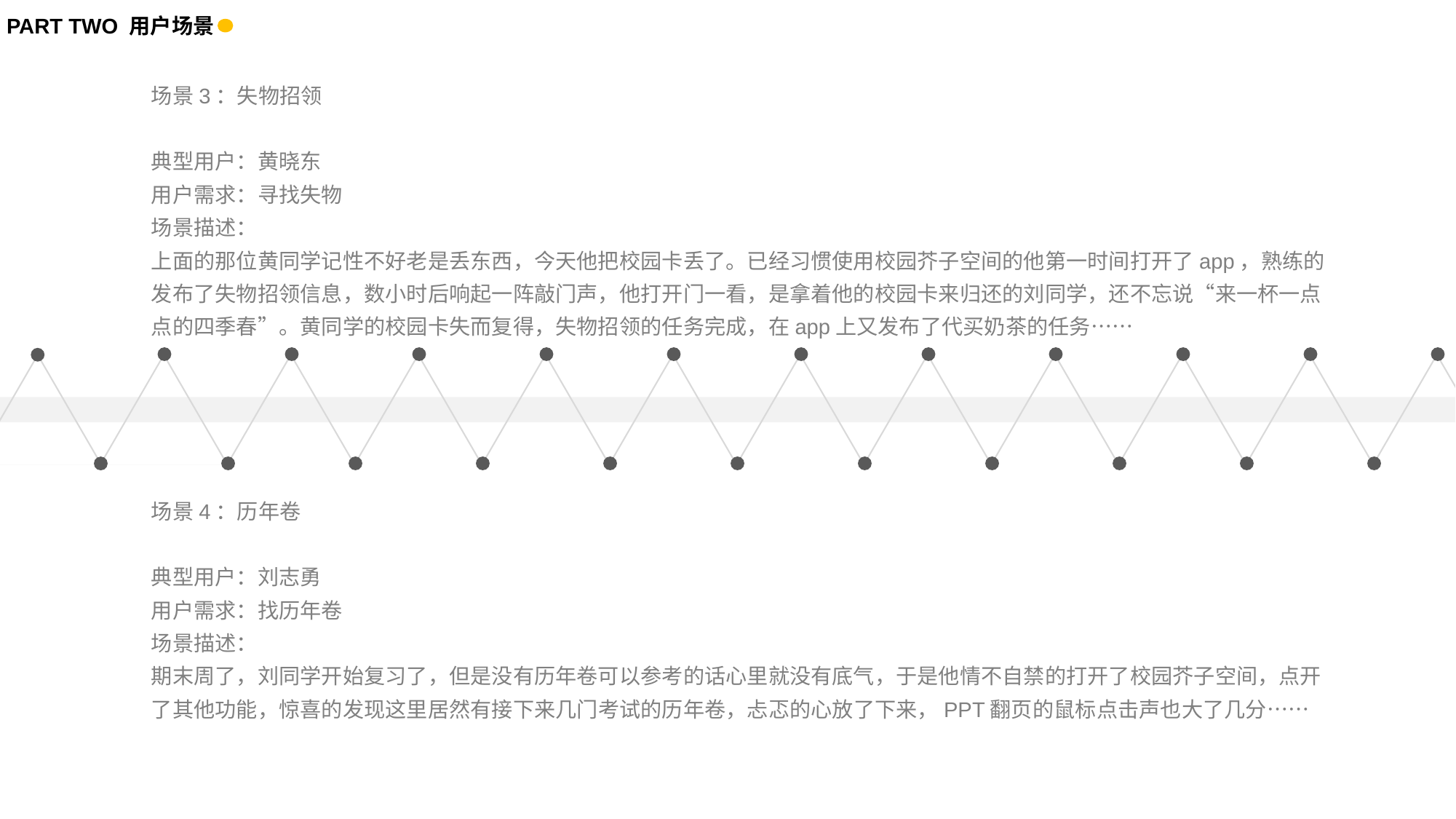

PART TWO 用户场景

场景3：失物招领

典型用户：黄晓东
用户需求：寻找失物
场景描述：
上面的那位黄同学记性不好老是丢东西，今天他把校园卡丢了。已经习惯使用校园芥子空间的他第一时间打开了app，熟练的发布了失物招领信息，数小时后响起一阵敲门声，他打开门一看，是拿着他的校园卡来归还的刘同学，还不忘说“来一杯一点点的四季春”。黄同学的校园卡失而复得，失物招领的任务完成，在app上又发布了代买奶茶的任务……

场景4：历年卷

典型用户：刘志勇
用户需求：找历年卷
场景描述：
期末周了，刘同学开始复习了，但是没有历年卷可以参考的话心里就没有底气，于是他情不自禁的打开了校园芥子空间，点开了其他功能，惊喜的发现这里居然有接下来几门考试的历年卷，忐忑的心放了下来，PPT翻页的鼠标点击声也大了几分……